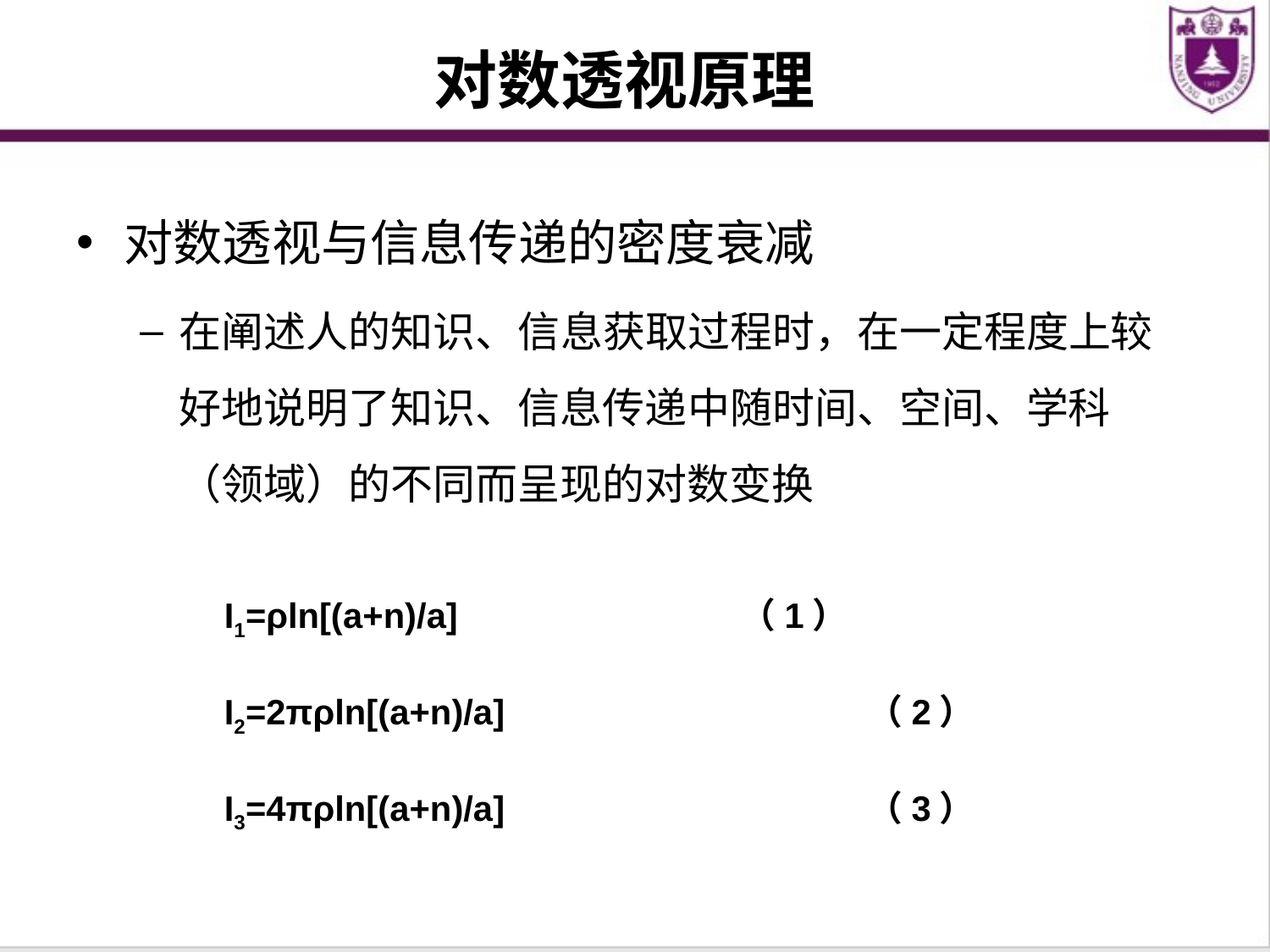

# 对数透视原理
对数透视与信息传递的密度衰减
在阐述人的知识、信息获取过程时，在一定程度上较好地说明了知识、信息传递中随时间、空间、学科（领域）的不同而呈现的对数变换
            I1=ρln[(a+n)/a]		            （1）
            I2=2πρln[(a+n)/a]		            （2）
            I3=4πρln[(a+n)/a]		            （3）